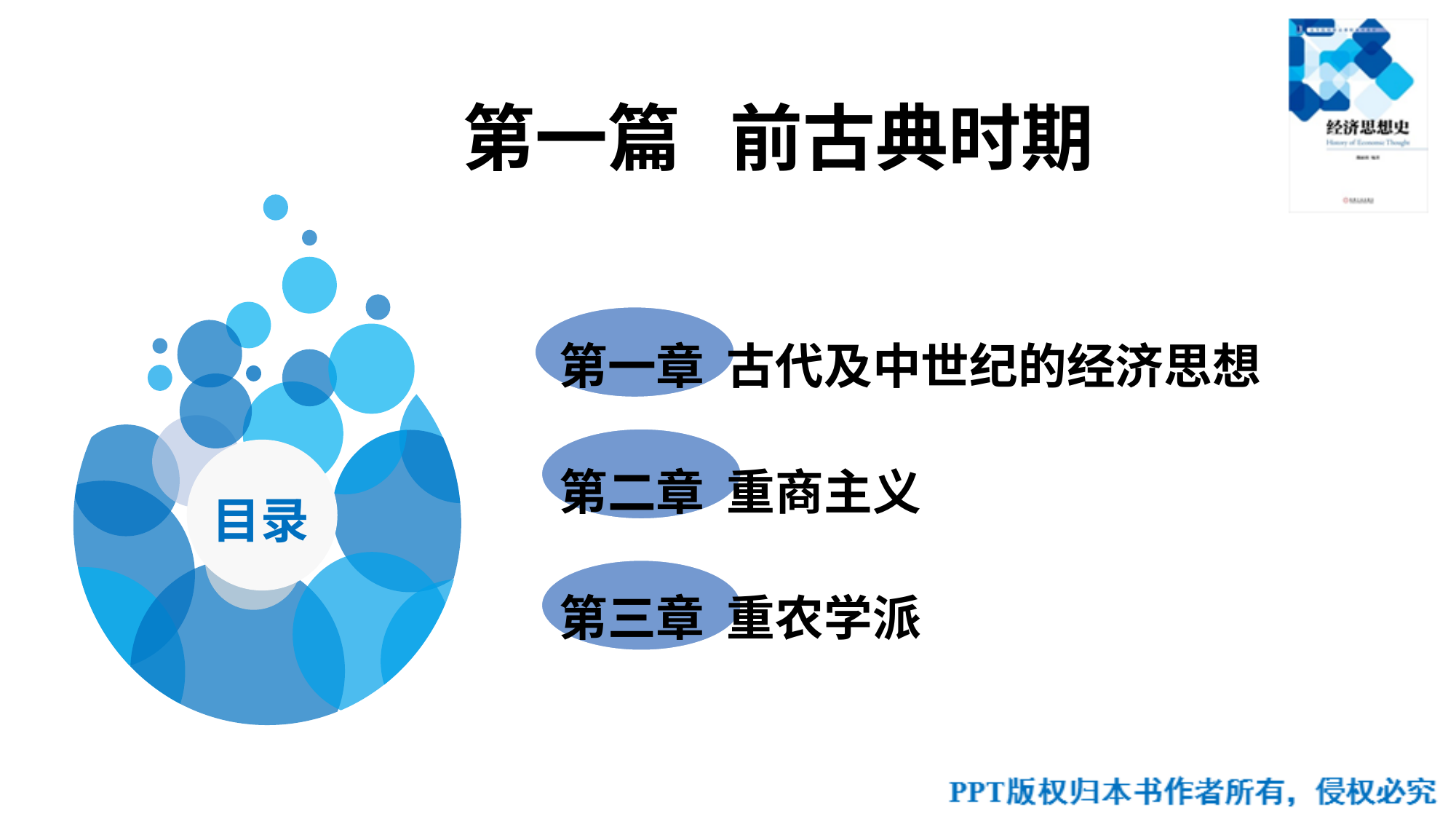

# 第一篇   前古典时期

     第一章  古代及中世纪的经济思想
     第二章  重商主义
     第三章  重农学派

目录